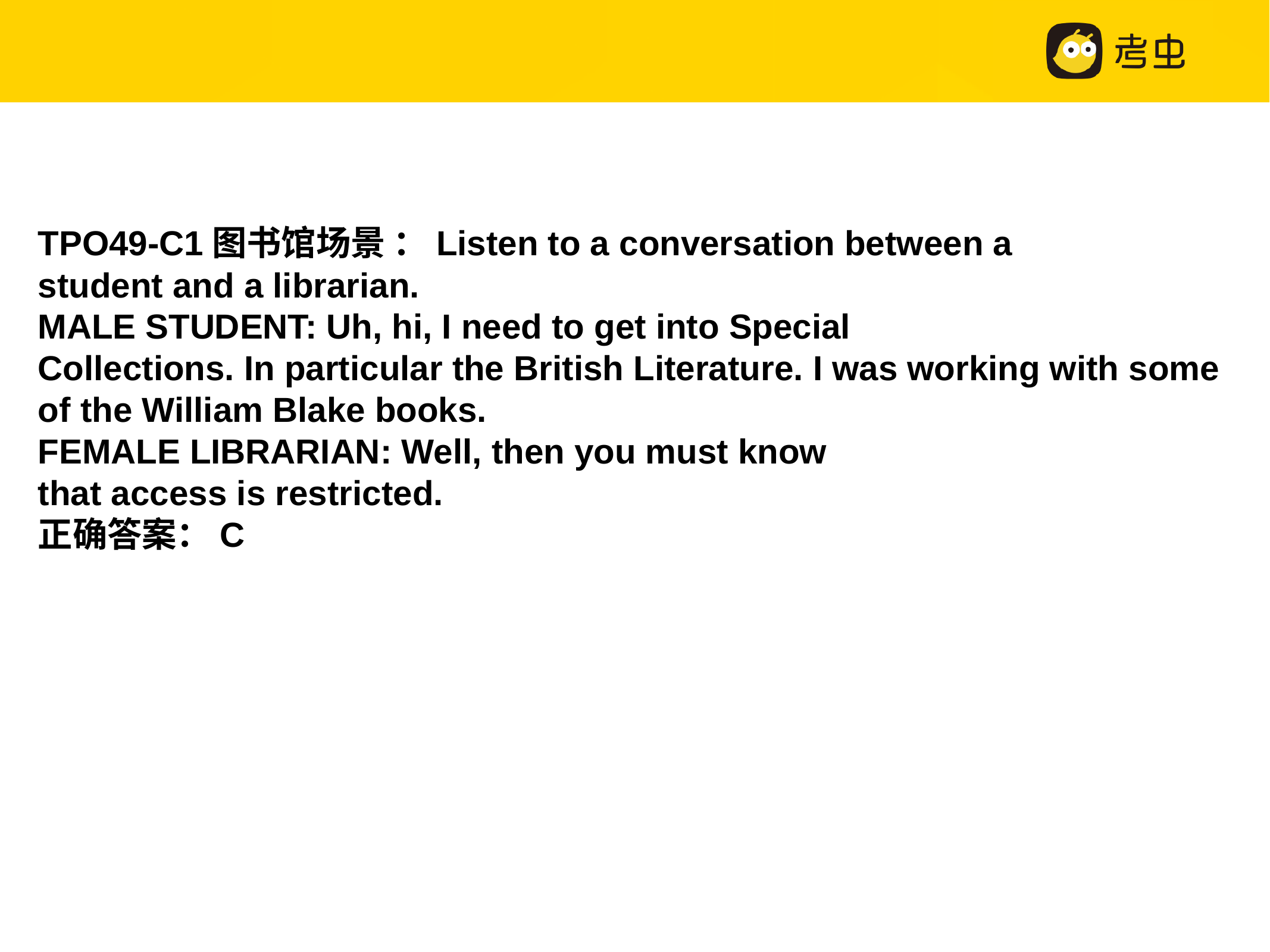

TPO49-C1图书馆场景 ：Listen to a conversation between a student and a librarian.
MALE STUDENT: Uh, hi, I need to get into Special Collections. In particular the British Literature. I was working with some of the William Blake books.
FEMALE LIBRARIAN: Well, then you must know that access is restricted.									正确答案：C